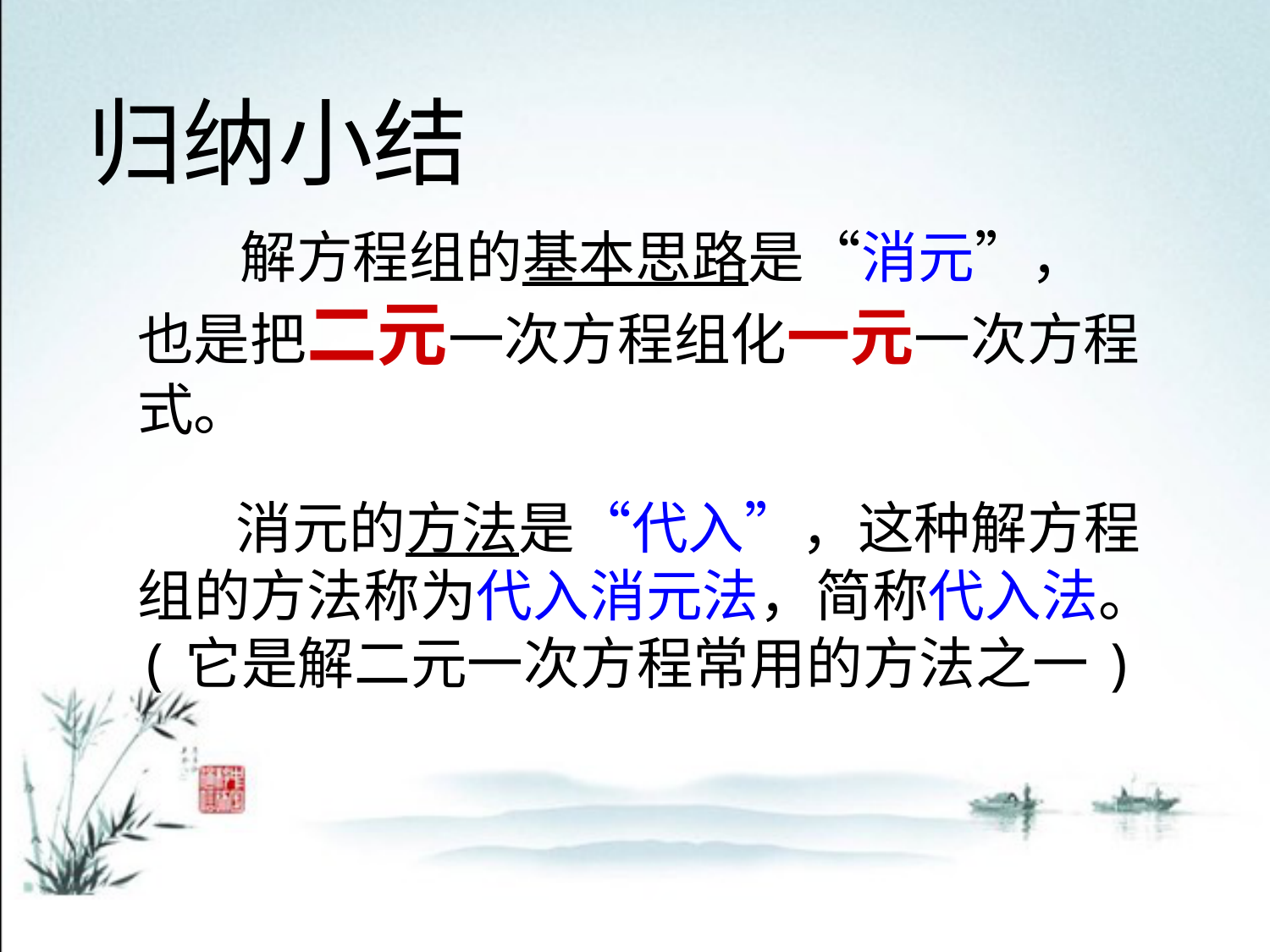

归纳小结

       解方程组的基本思路是“消元”，也是把二元一次方程组化一元一次方程式。
      消元的方法是“代入”，这种解方程组的方法称为代入消元法，简称代入法。(它是解二元一次方程常用的方法之一)